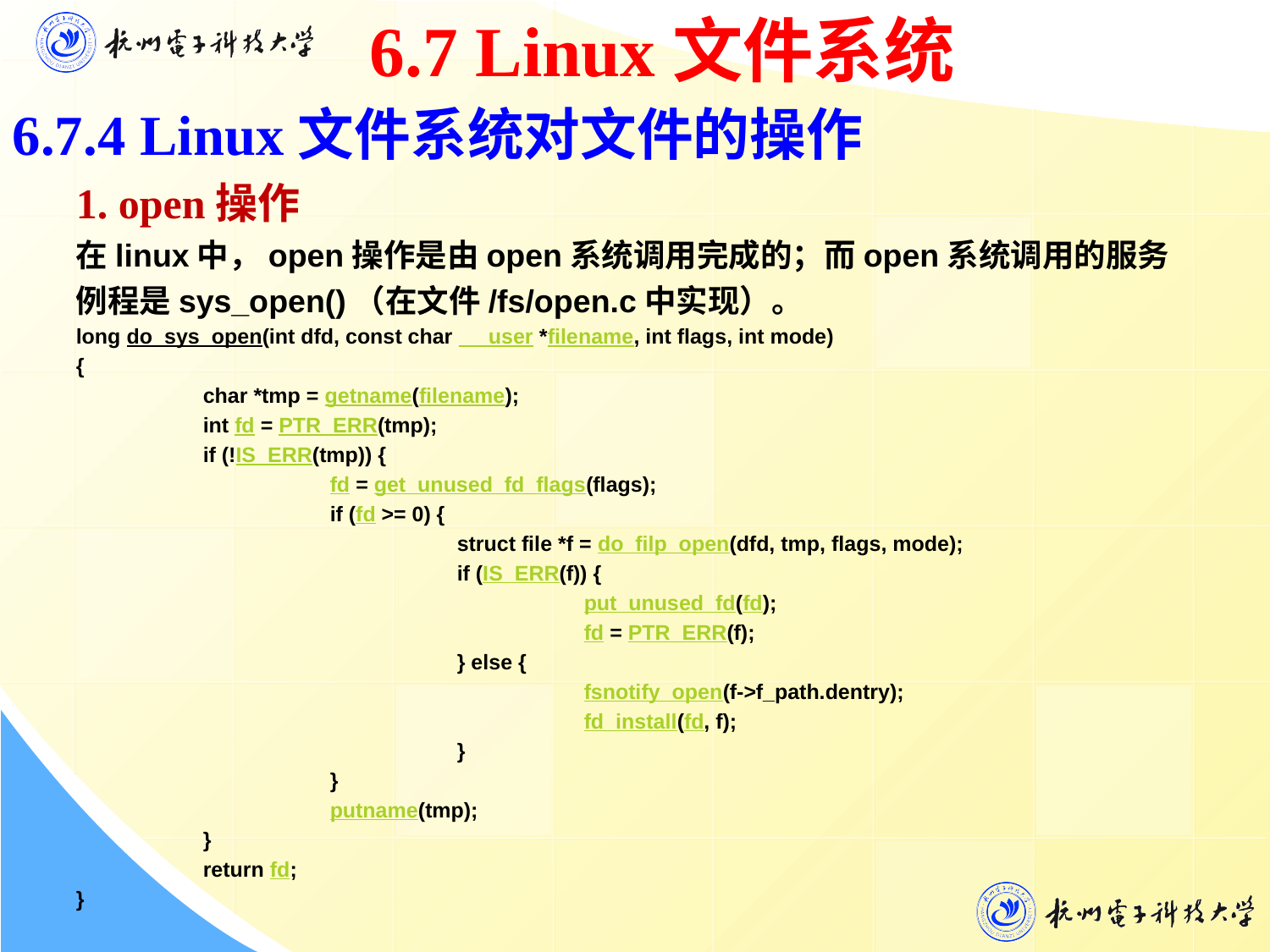

6.7 Linux文件系统
6.7.4 Linux文件系统对文件的操作
      1. open操作
在linux中，open操作是由open系统调用完成的；而open系统调用的服务例程是sys_open()（在文件/fs/open.c中实现）。
long do_sys_open(int dfd, const char _ _user *filename, int flags, int mode)
{
	char *tmp = getname(filename);
	int fd = PTR_ERR(tmp);
	if (!IS_ERR(tmp)) {
		fd = get_unused_fd_flags(flags);
		if (fd >= 0) {
			struct file *f = do_filp_open(dfd, tmp, flags, mode);
			if (IS_ERR(f)) {
				put_unused_fd(fd);
				fd = PTR_ERR(f);
			} else {
				fsnotify_open(f->f_path.dentry);
				fd_install(fd, f);
			}
		}
		putname(tmp);
	}
	return fd;
}